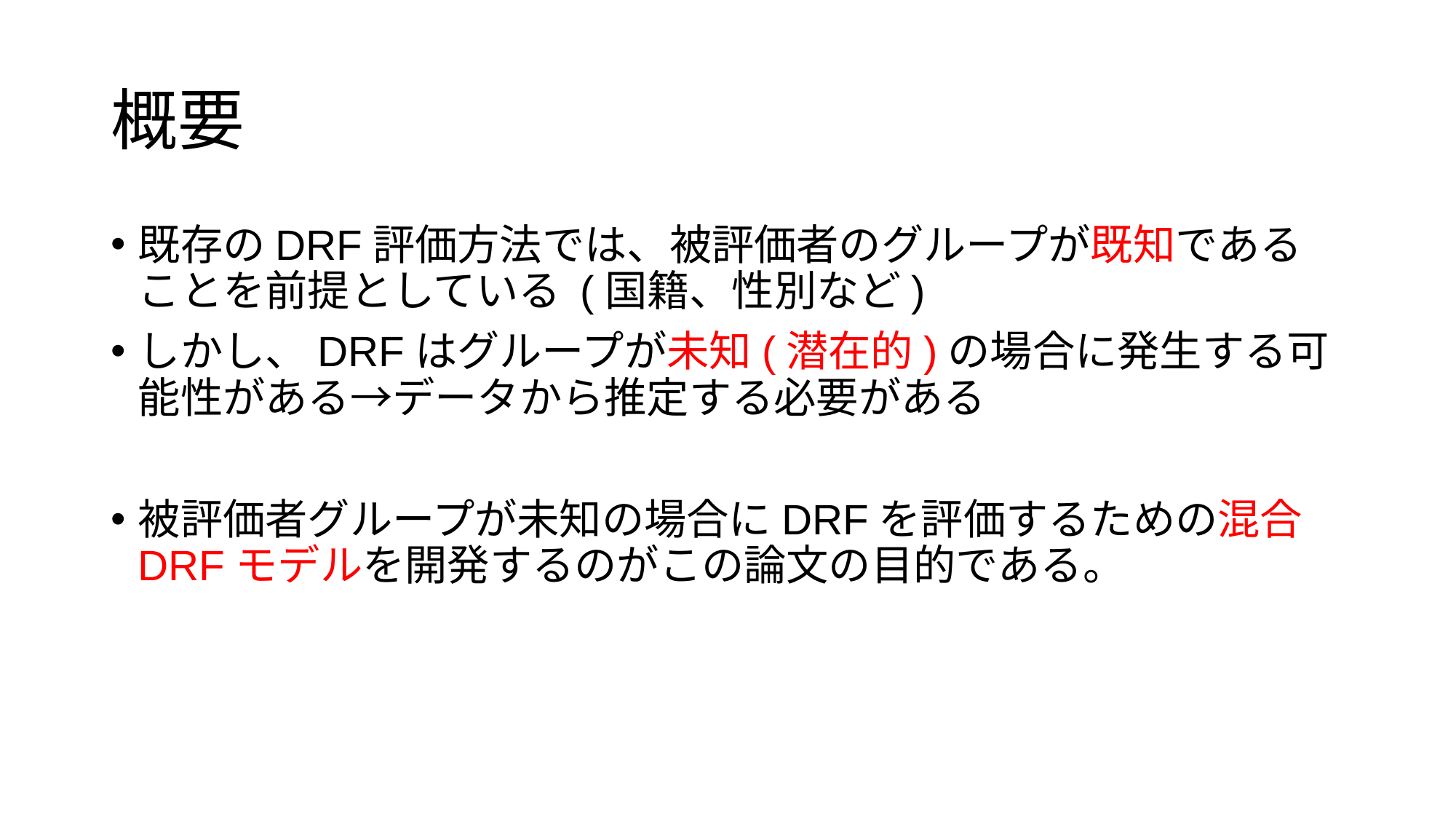

# 概要
既存のDRF評価方法では、被評価者のグループが既知であることを前提としている (国籍、性別など)
しかし、DRFはグループが未知(潜在的)の場合に発生する可能性がある→データから推定する必要がある

被評価者グループが未知の場合にDRFを評価するための混合DRFモデルを開発するのがこの論文の目的である。